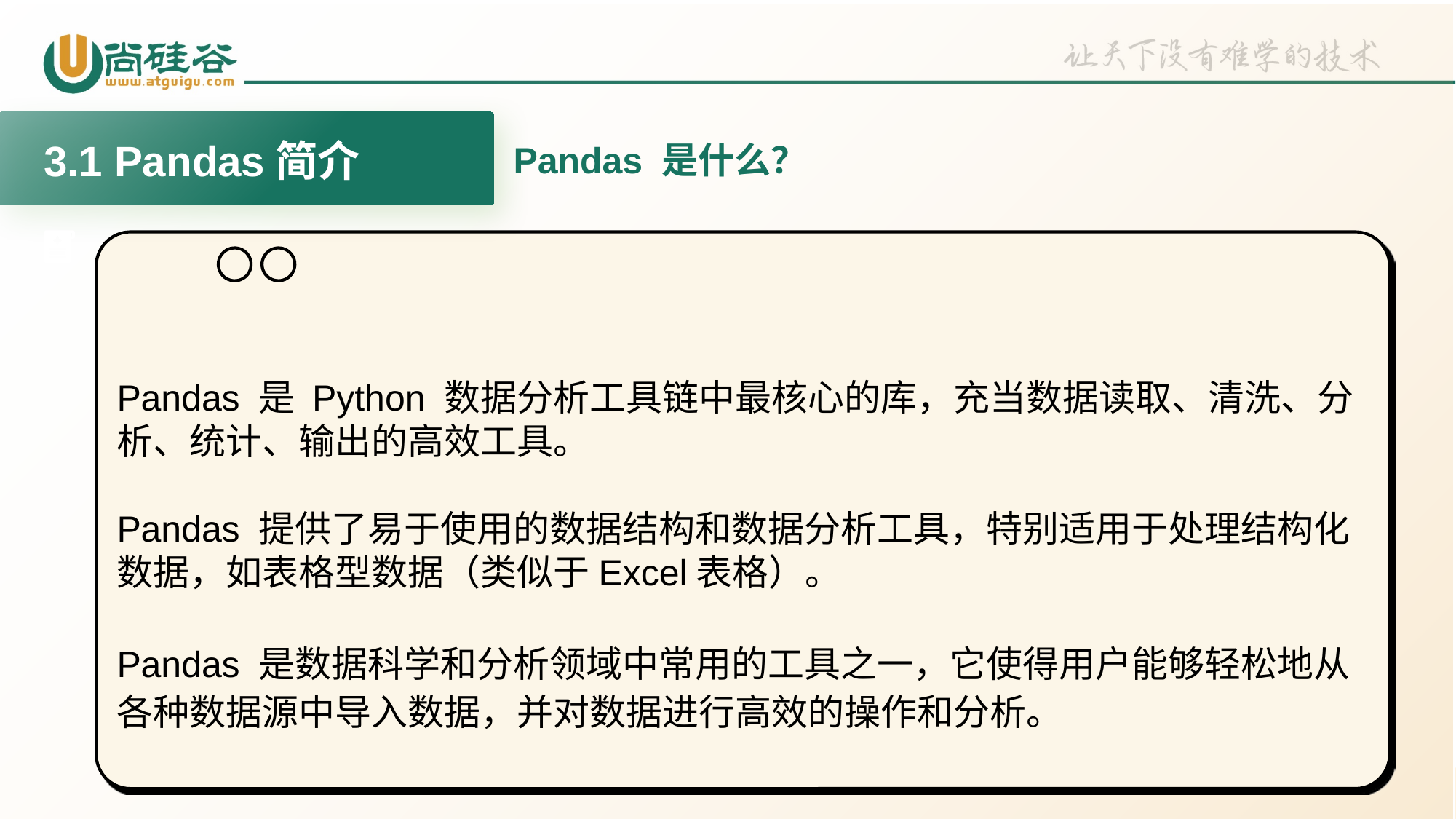

3.1 Pandas简介

Pandas 是什么？

Pandas 是 Python 数据分析工具链中最核心的库，充当数据读取、清洗、分析、统计、输出的高效工具。

Pandas 提供了易于使用的数据结构和数据分析工具，特别适用于处理结构化数据，如表格型数据（类似于Excel表格）。

Pandas 是数据科学和分析领域中常用的工具之一，它使得用户能够轻松地从各种数据源中导入数据，并对数据进行高效的操作和分析。